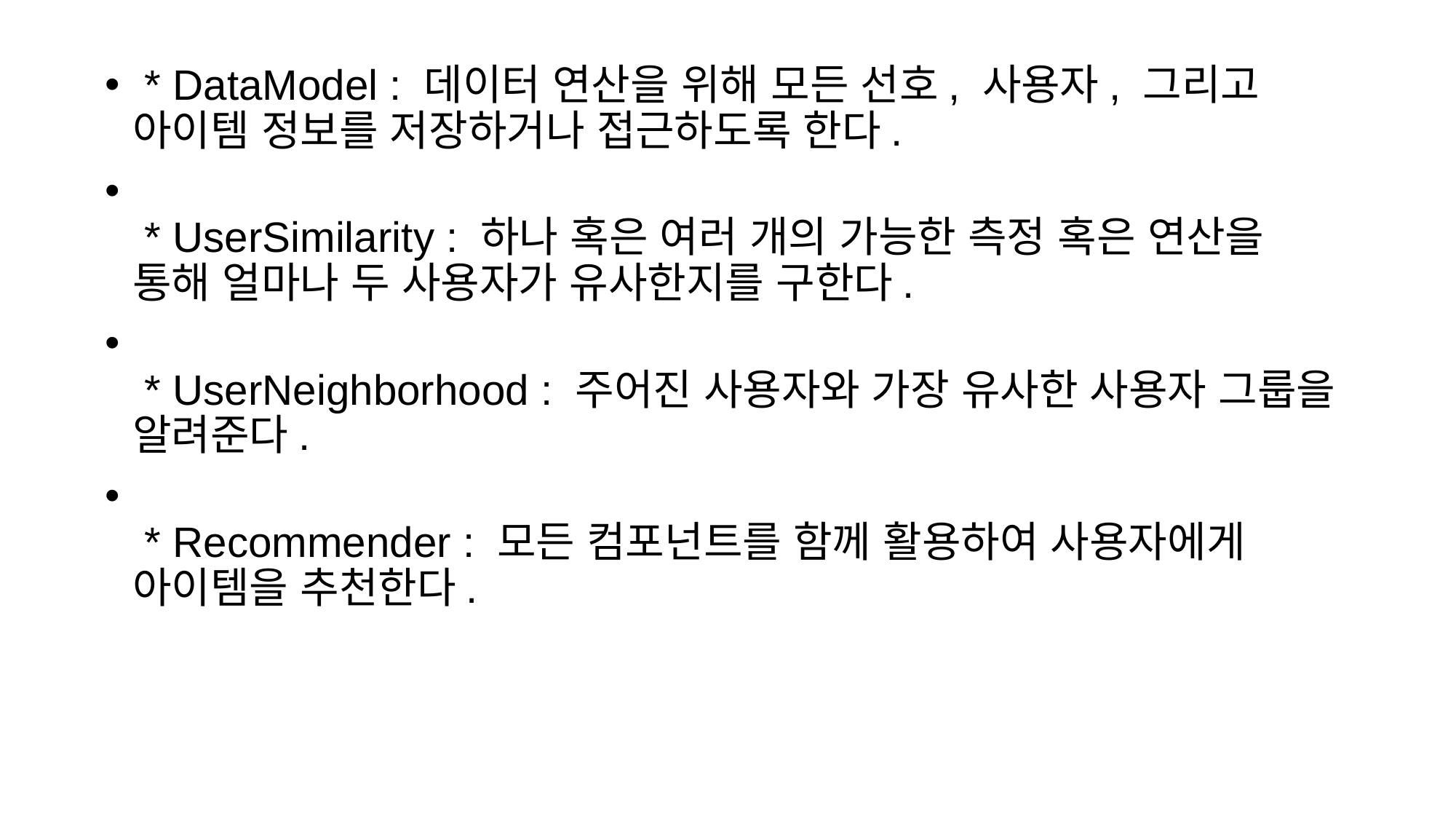

* DataModel : 데이터 연산을 위해 모든 선호, 사용자, 그리고 아이템 정보를 저장하거나 접근하도록 한다.
 * UserSimilarity : 하나 혹은 여러 개의 가능한 측정 혹은 연산을 통해 얼마나 두 사용자가 유사한지를 구한다.
 * UserNeighborhood : 주어진 사용자와 가장 유사한 사용자 그룹을 알려준다.
 * Recommender : 모든 컴포넌트를 함께 활용하여 사용자에게 아이템을 추천한다.